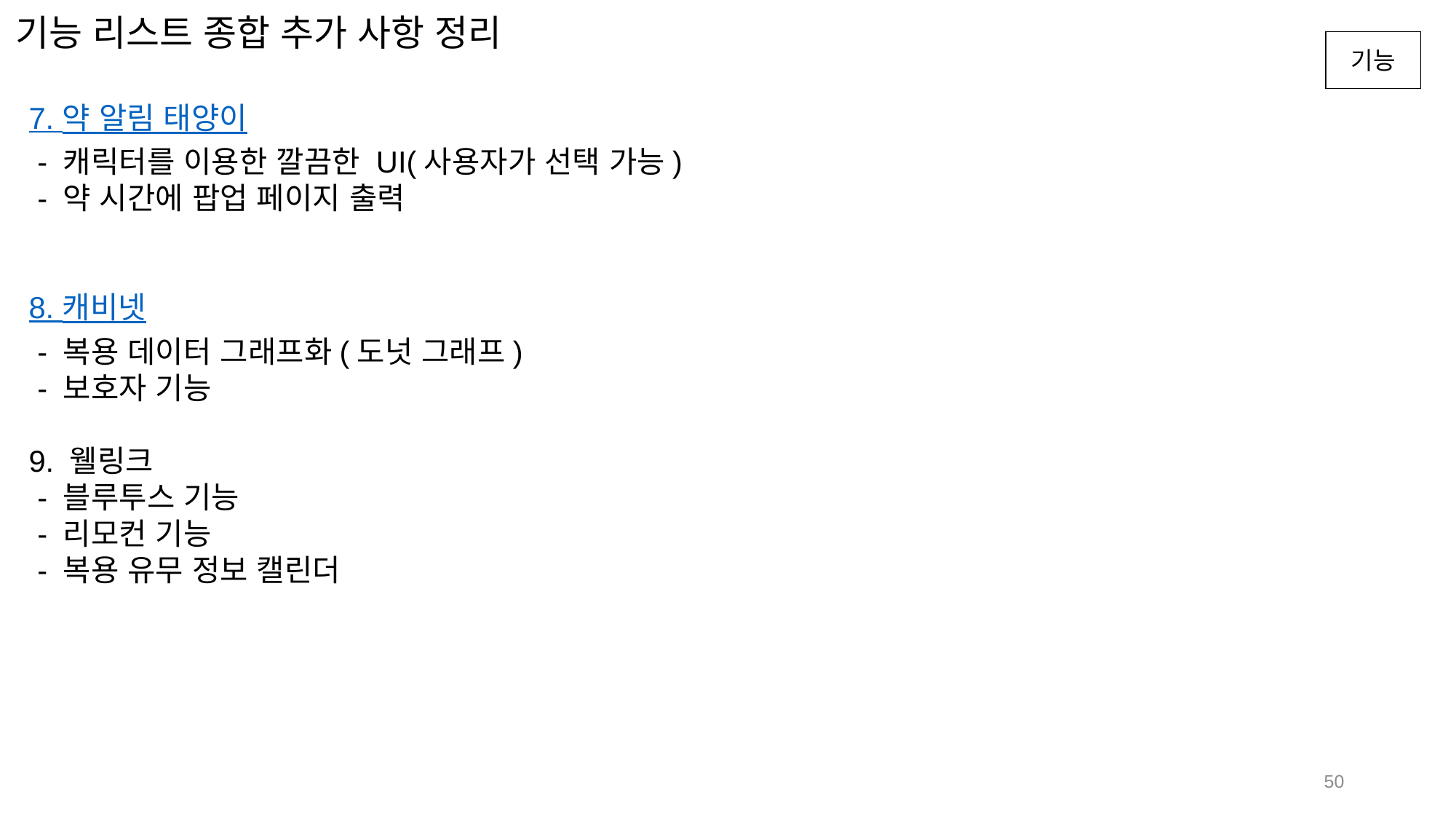

# 기능 리스트 종합 추가 사항 정리
7. 약 알림 태양이
 - 캐릭터를 이용한 깔끔한 UI(사용자가 선택 가능)
 - 약 시간에 팝업 페이지 출력

8. 캐비넷
 - 복용 데이터 그래프화(도넛 그래프)
 - 보호자 기능

9. 웰링크
 - 블루투스 기능
 - 리모컨 기능
 - 복용 유무 정보 캘린더

50